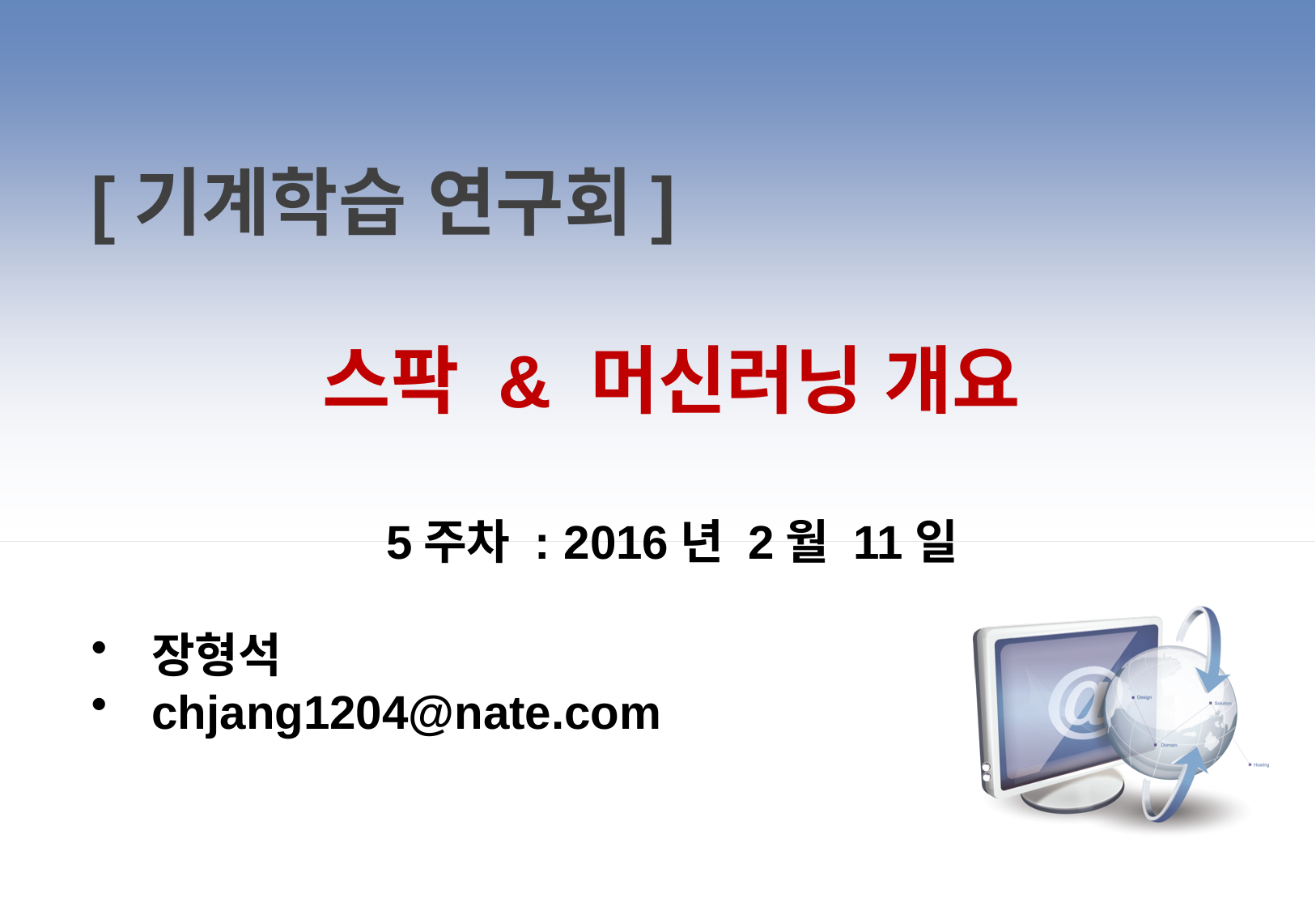

[기계학습 연구회]

스팍 & 머신러닝 개요

5주차 : 2016년 2월 11일

장형석
chjang1204@nate.com